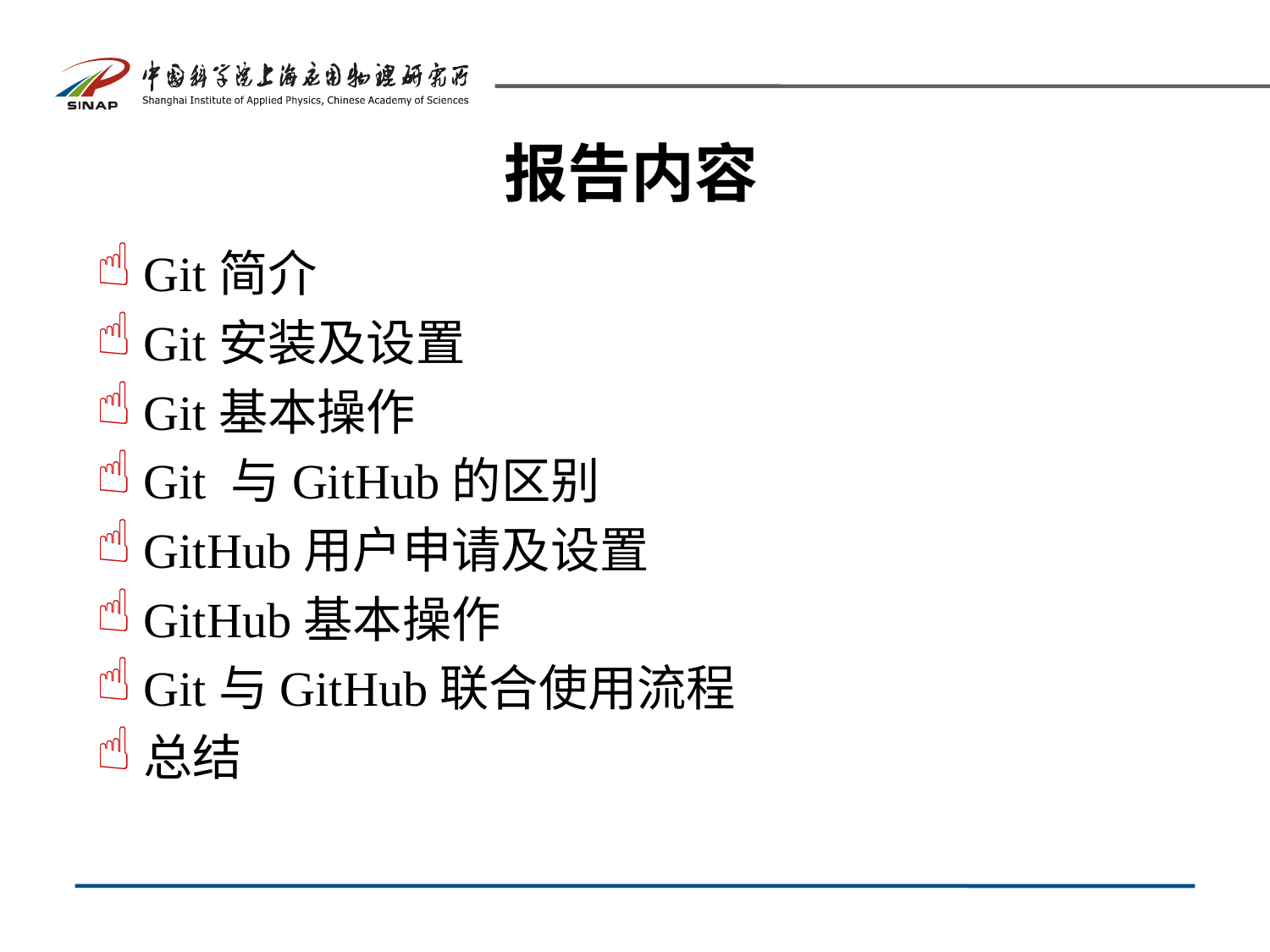

# 报告内容
Git简介
Git安装及设置
Git基本操作
Git 与GitHub的区别
GitHub用户申请及设置
GitHub基本操作
Git与GitHub联合使用流程
总结